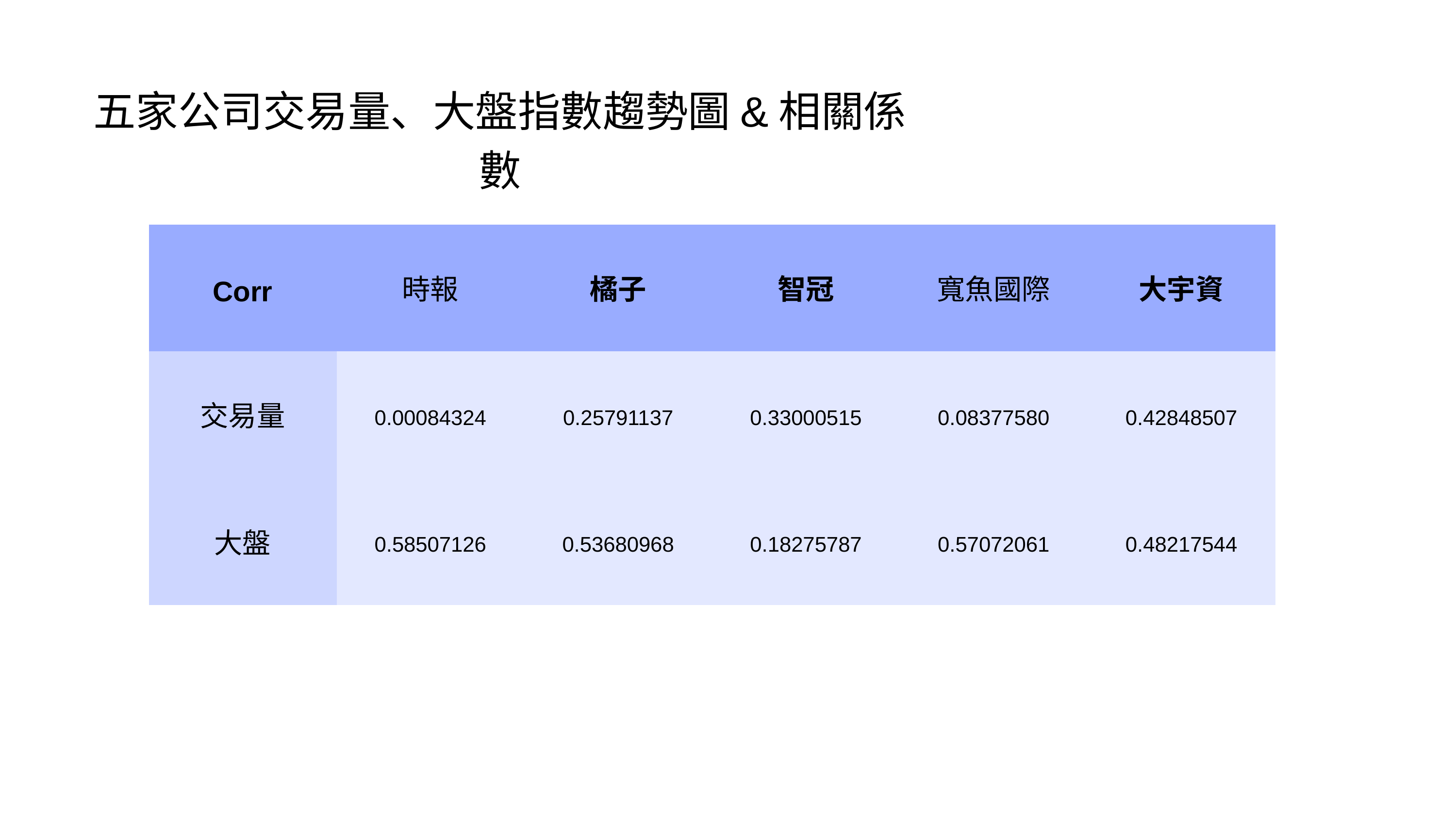

五家公司交易量、大盤指數趨勢圖&相關係數
| Corr | 時報 | 橘子 | 智冠 | 寬魚國際 | 大宇資 |
| --- | --- | --- | --- | --- | --- |
| 交易量 | 0.00084324 | 0.25791137 | 0.33000515 | 0.08377580 | 0.42848507 |
| 大盤 | 0.58507126 | 0.53680968 | 0.18275787 | 0.57072061 | 0.48217544 |